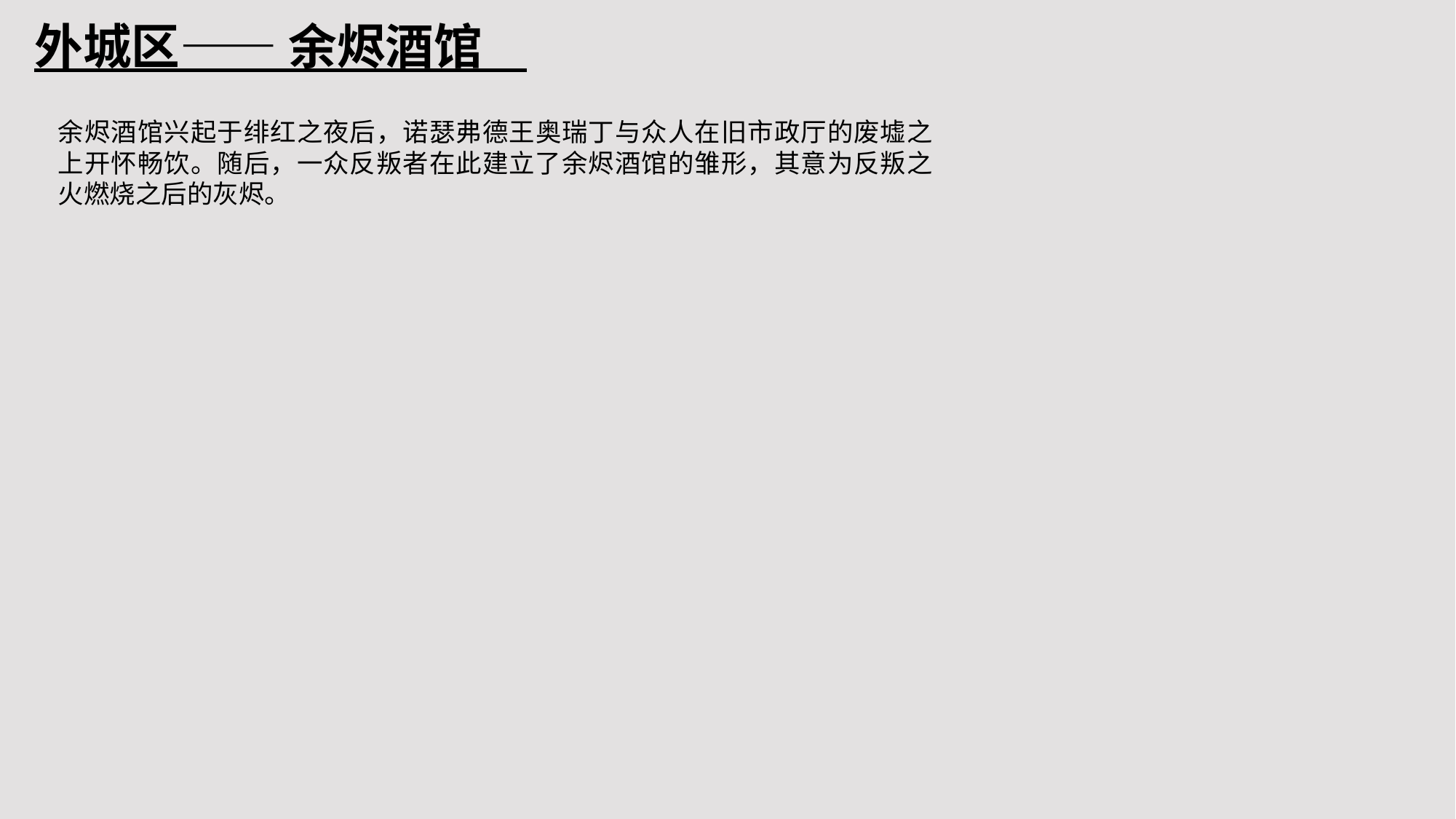

外城区—— 余烬酒馆
余烬酒馆兴起于绯红之夜后，诺瑟弗德王奥瑞丁与众人在旧市政厅的废墟之上开怀畅饮。随后，一众反叛者在此建立了余烬酒馆的雏形，其意为反叛之火燃烧之后的灰烬。